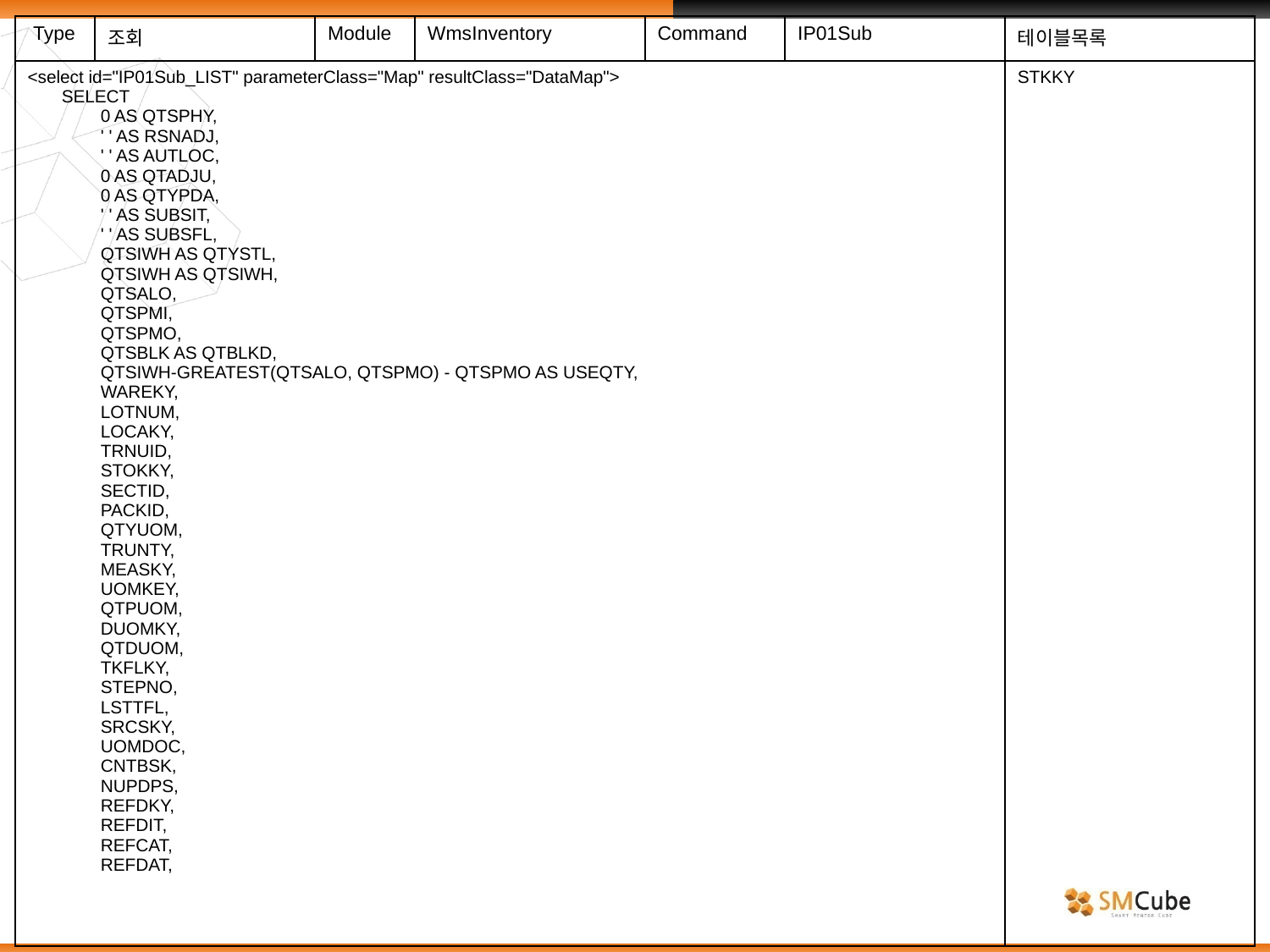

| Type | 조회 | Module | WmsInventory | Command | IP01Sub | 테이블목록 |
| --- | --- | --- | --- | --- | --- | --- |
| <select id="IP01Sub\_LIST" parameterClass="Map" resultClass="DataMap"> SELECT 0 AS QTSPHY, ' ' AS RSNADJ, ' ' AS AUTLOC, 0 AS QTADJU, 0 AS QTYPDA, ' ' AS SUBSIT, ' ' AS SUBSFL, QTSIWH AS QTYSTL, QTSIWH AS QTSIWH, QTSALO, QTSPMI, QTSPMO, QTSBLK AS QTBLKD, QTSIWH-GREATEST(QTSALO, QTSPMO) - QTSPMO AS USEQTY, WAREKY, LOTNUM, LOCAKY, TRNUID, STOKKY, SECTID, PACKID, QTYUOM, TRUNTY, MEASKY, UOMKEY, QTPUOM, DUOMKY, QTDUOM, TKFLKY, STEPNO, LSTTFL, SRCSKY, UOMDOC, CNTBSK, NUPDPS, REFDKY, REFDIT, REFCAT, REFDAT, |  |  |  |  |  | STKKY |